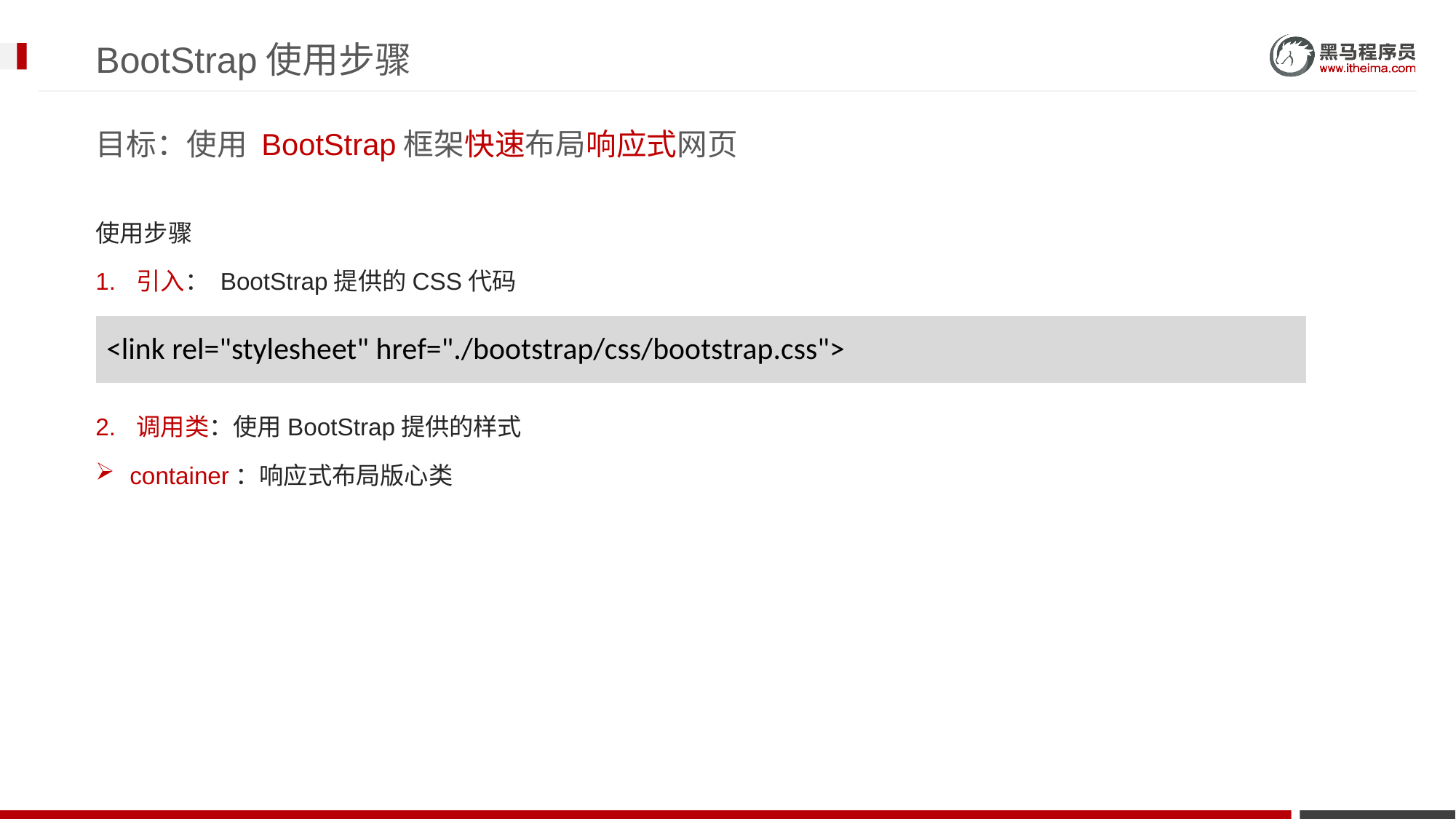

# BootStrap使用步骤
目标：使用 BootStrap框架快速布局响应式网页
使用步骤
引入： BootStrap提供的CSS代码

调用类：使用BootStrap提供的样式
container：响应式布局版心类

| <link rel="stylesheet" href="./bootstrap/css/bootstrap.css"> |
| --- |